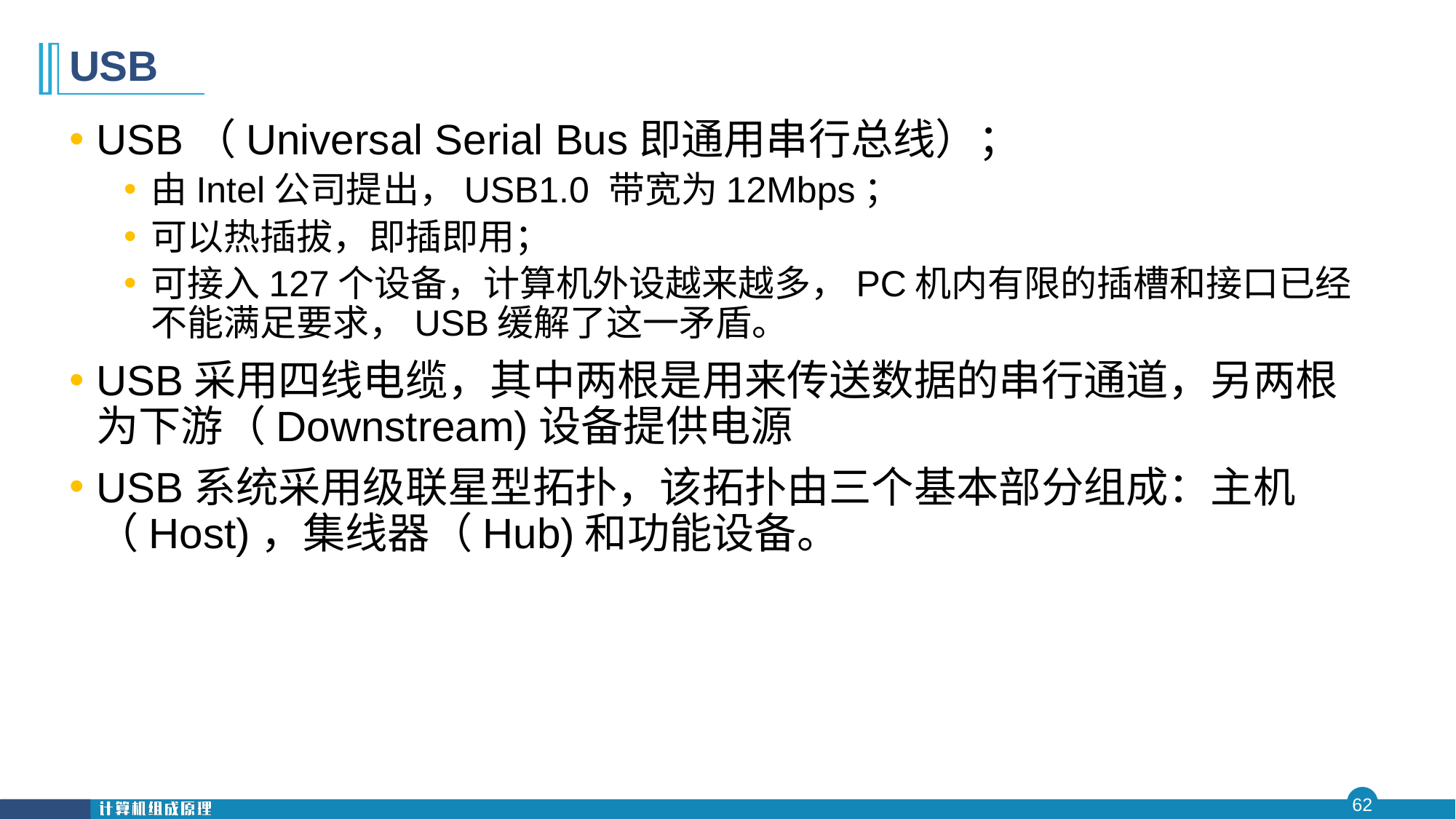

# USB
USB（Universal Serial Bus即通用串行总线）；
由Intel公司提出，USB1.0 带宽为12Mbps；
可以热插拔，即插即用；
可接入127个设备，计算机外设越来越多，PC机内有限的插槽和接口已经不能满足要求，USB缓解了这一矛盾。
USB采用四线电缆，其中两根是用来传送数据的串行通道，另两根为下游（Downstream)设备提供电源
USB系统采用级联星型拓扑，该拓扑由三个基本部分组成：主机（Host)，集线器（Hub)和功能设备。